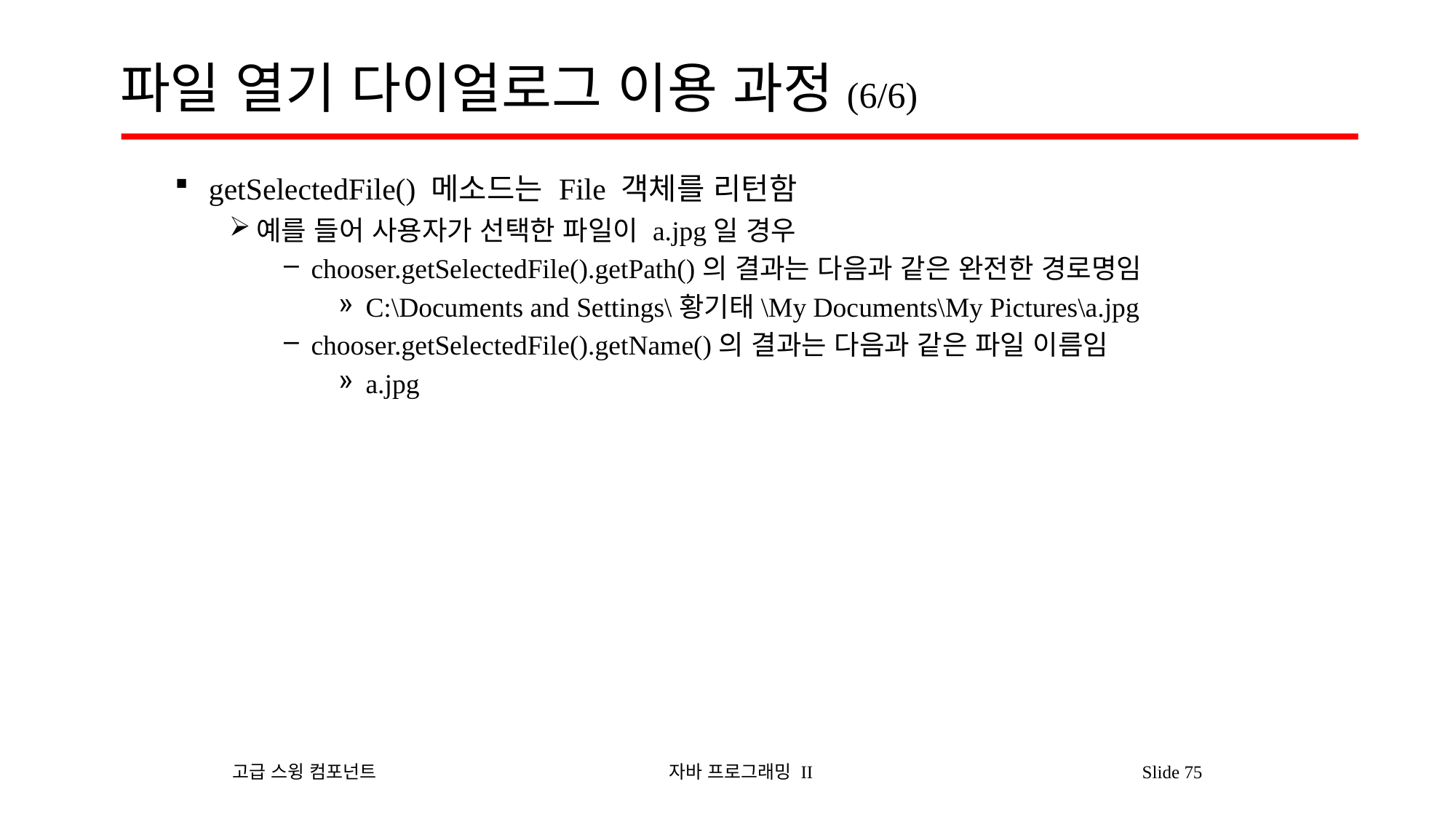

# 파일 열기 다이얼로그 이용 과정(6/6)
getSelectedFile() 메소드는 File 객체를 리턴함
예를 들어 사용자가 선택한 파일이 a.jpg일 경우
chooser.getSelectedFile().getPath()의 결과는 다음과 같은 완전한 경로명임
C:\Documents and Settings\황기태\My Documents\My Pictures\a.jpg
chooser.getSelectedFile().getName()의 결과는 다음과 같은 파일 이름임
a.jpg